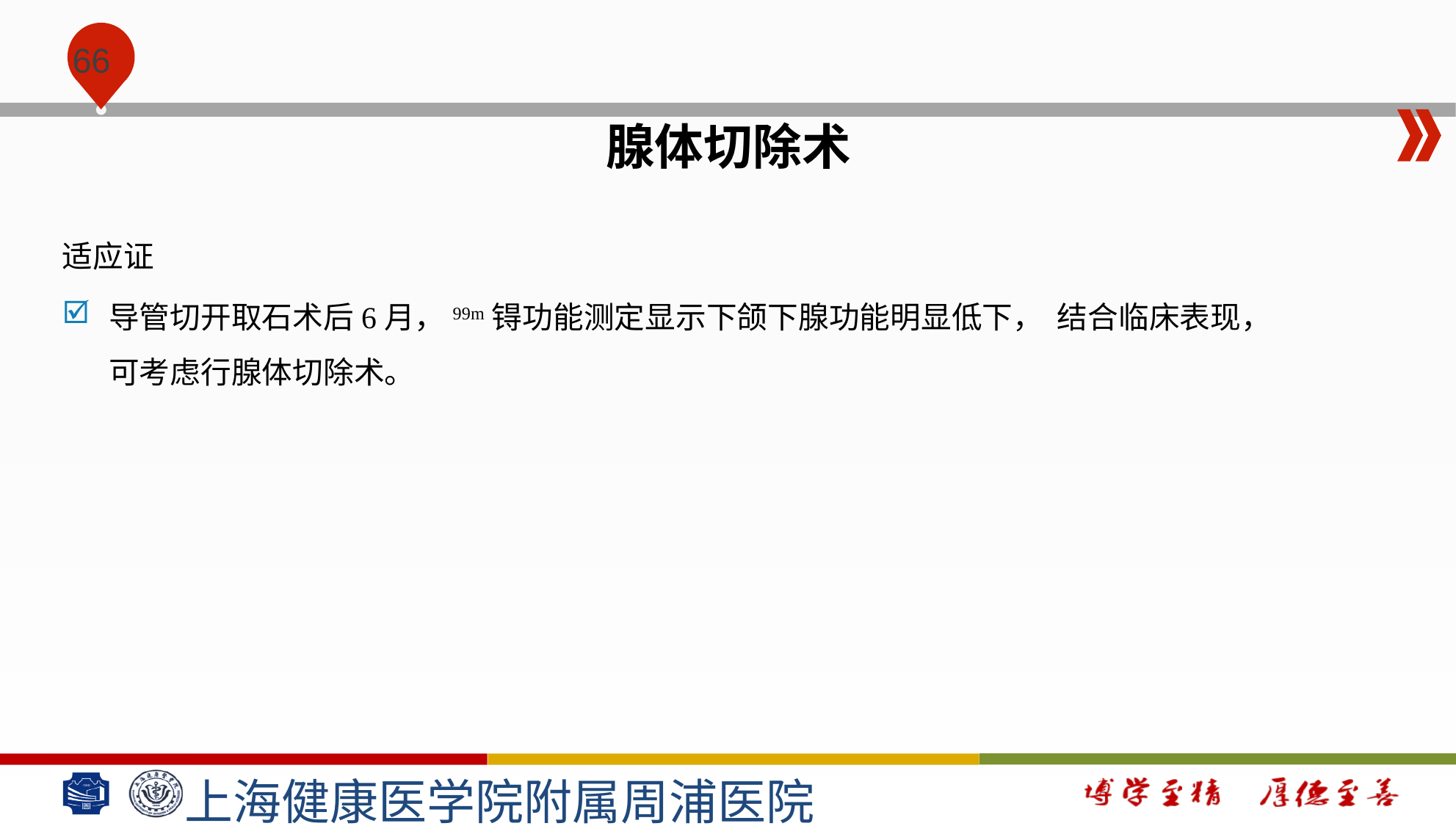

#

腺体切除术
适应证
导管切开取石术后6月，99m锝功能测定显示下颌下腺功能明显低下，  结合临床表现，可考虑行腺体切除术。